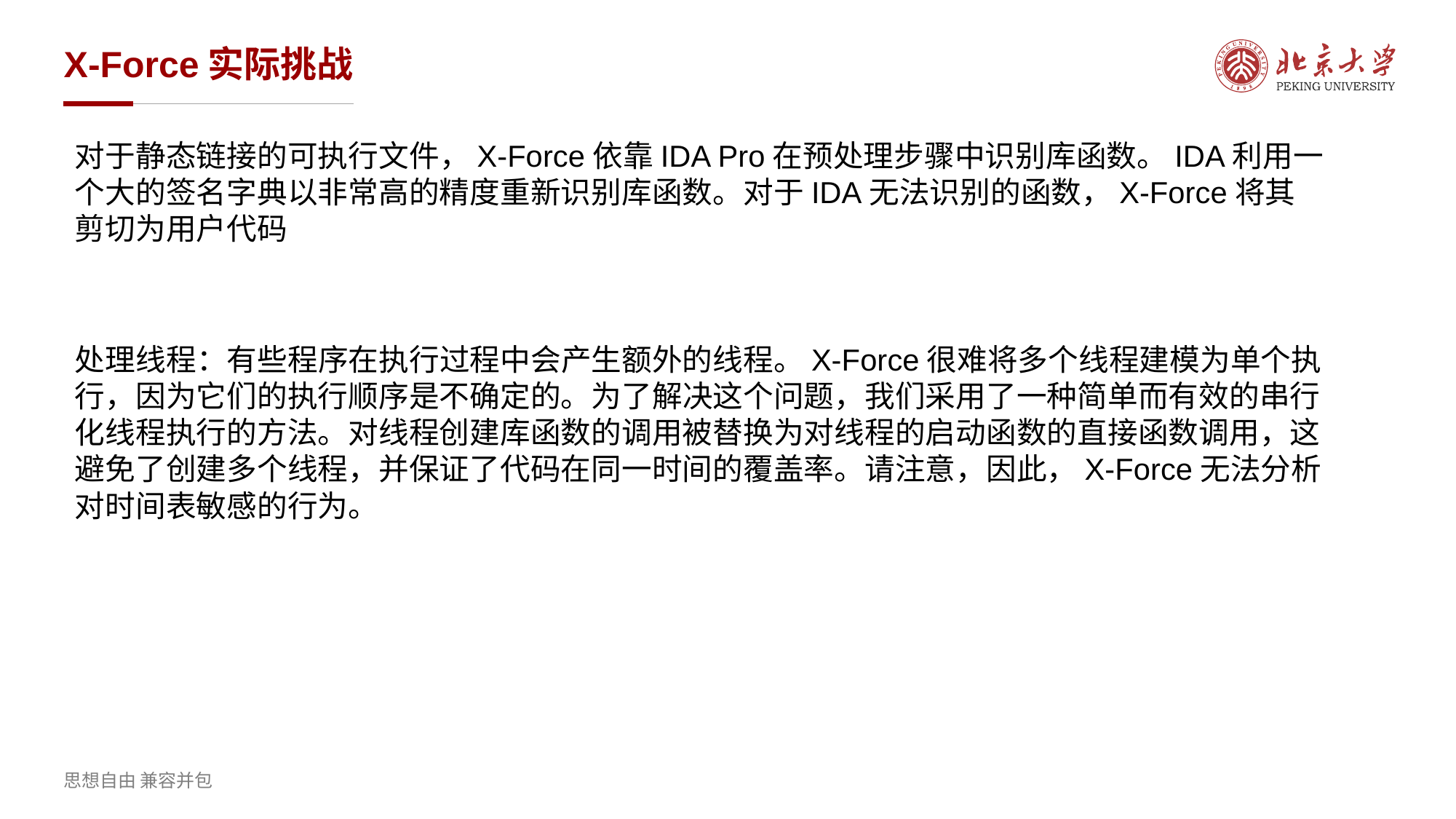

# X-Force实际挑战
对于静态链接的可执行文件，X-Force依靠IDA Pro在预处理步骤中识别库函数。IDA利用一个大的签名字典以非常高的精度重新识别库函数。对于IDA无法识别的函数，X-Force将其剪切为用户代码
处理线程：有些程序在执行过程中会产生额外的线程。X-Force很难将多个线程建模为单个执行，因为它们的执行顺序是不确定的。为了解决这个问题，我们采用了一种简单而有效的串行化线程执行的方法。对线程创建库函数的调用被替换为对线程的启动函数的直接函数调用，这避免了创建多个线程，并保证了代码在同一时间的覆盖率。请注意，因此，X-Force无法分析对时间表敏感的行为。